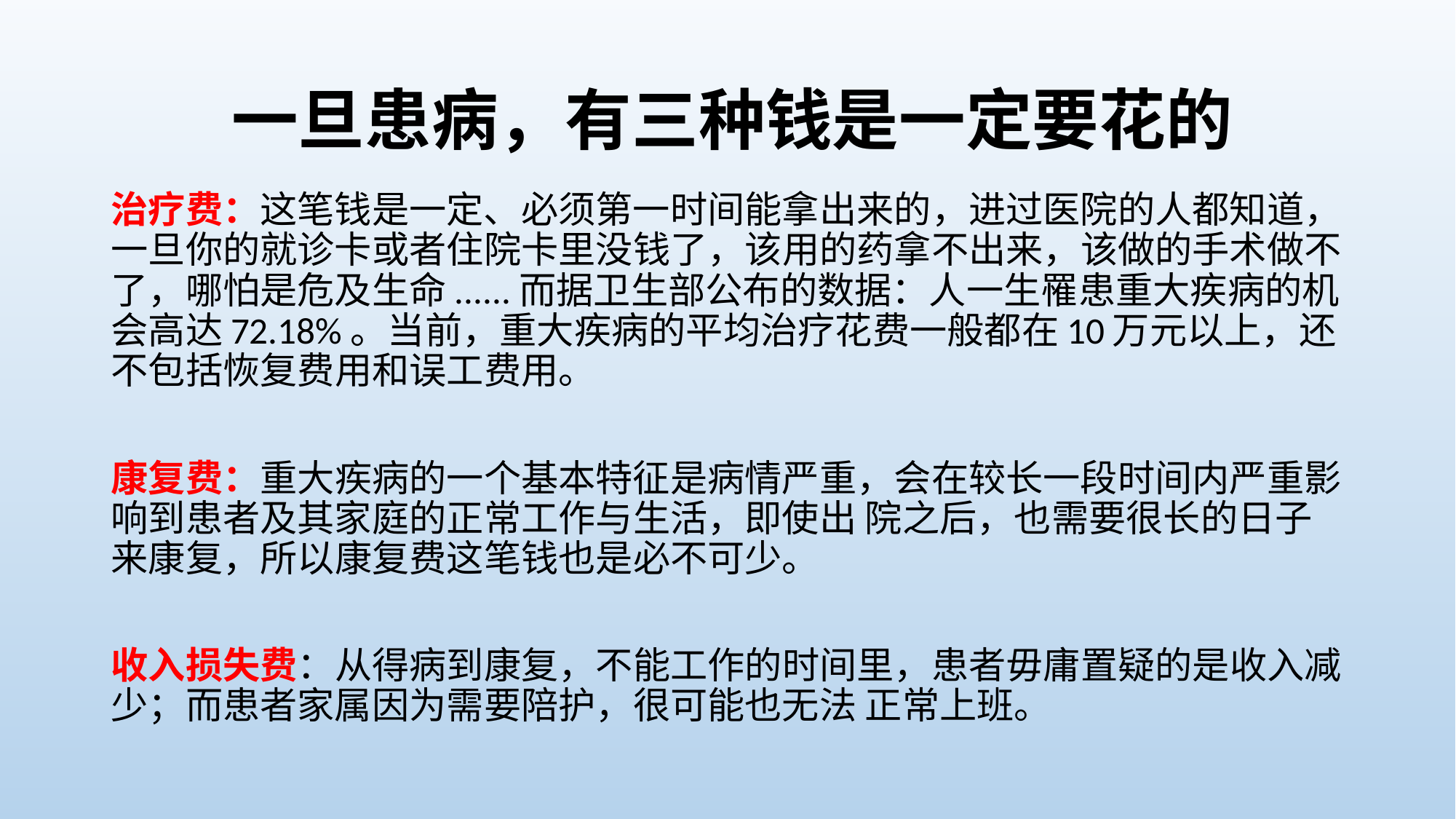

# 一旦患病，有三种钱是一定要花的
治疗费：这笔钱是一定、必须第一时间能拿出来的，进过医院的人都知道，一旦你的就诊卡或者住院卡里没钱了，该用的药拿不出来，该做的手术做不了，哪怕是危及生命......而据卫生部公布的数据：人一生罹患重大疾病的机会高达72.18%。当前，重大疾病的平均治疗花费一般都在10万元以上，还不包括恢复费用和误工费用。

康复费：重大疾病的一个基本特征是病情严重，会在较长一段时间内严重影响到患者及其家庭的正常工作与生活，即使出 院之后，也需要很长的日子来康复，所以康复费这笔钱也是必不可少。

收入损失费：从得病到康复，不能工作的时间里，患者毋庸置疑的是收入减少；而患者家属因为需要陪护，很可能也无法 正常上班。